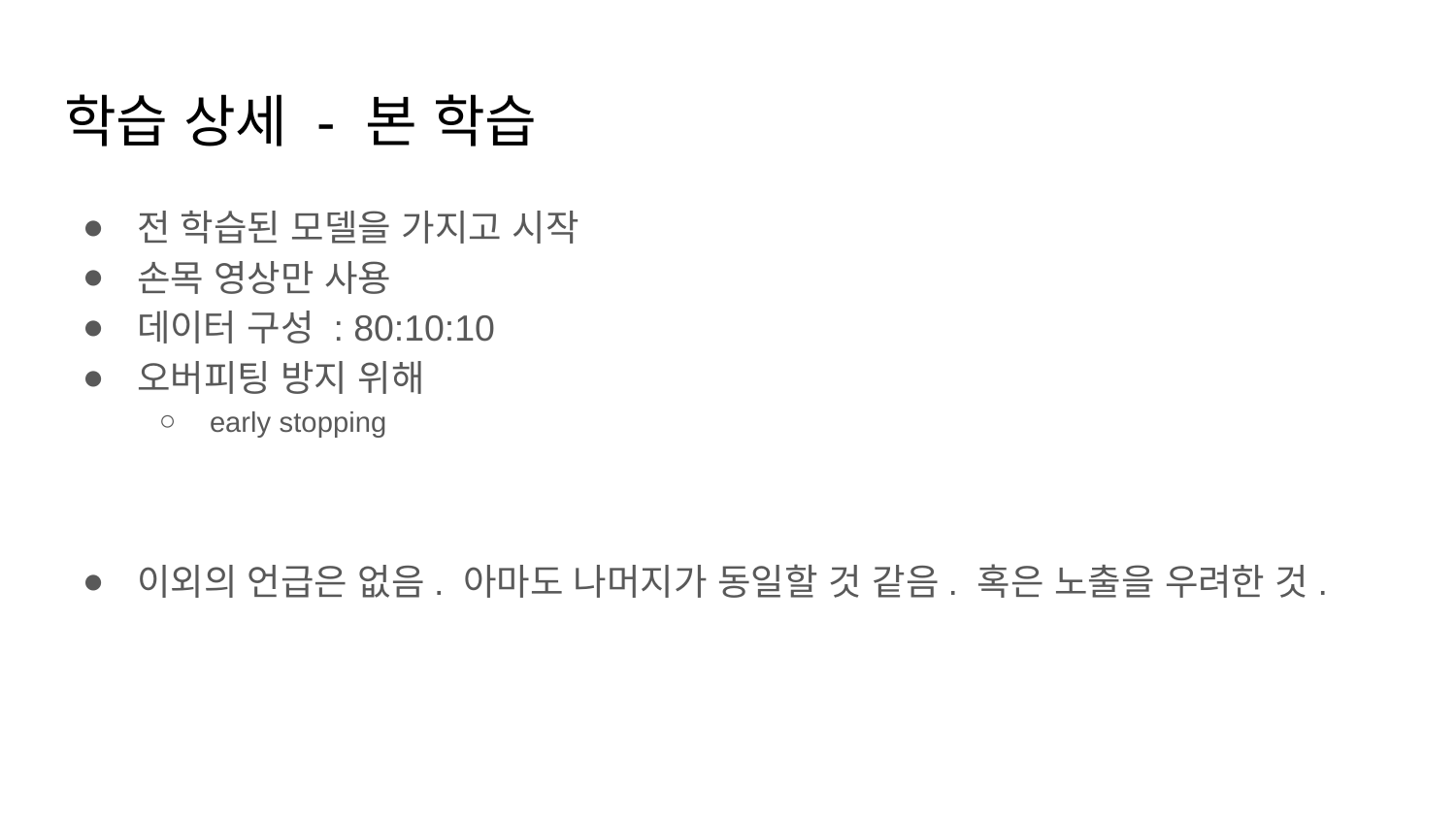

# 학습 상세 - 본 학습
전 학습된 모델을 가지고 시작
손목 영상만 사용
데이터 구성 : 80:10:10
오버피팅 방지 위해
early stopping

이외의 언급은 없음. 아마도 나머지가 동일할 것 같음. 혹은 노출을 우려한 것.